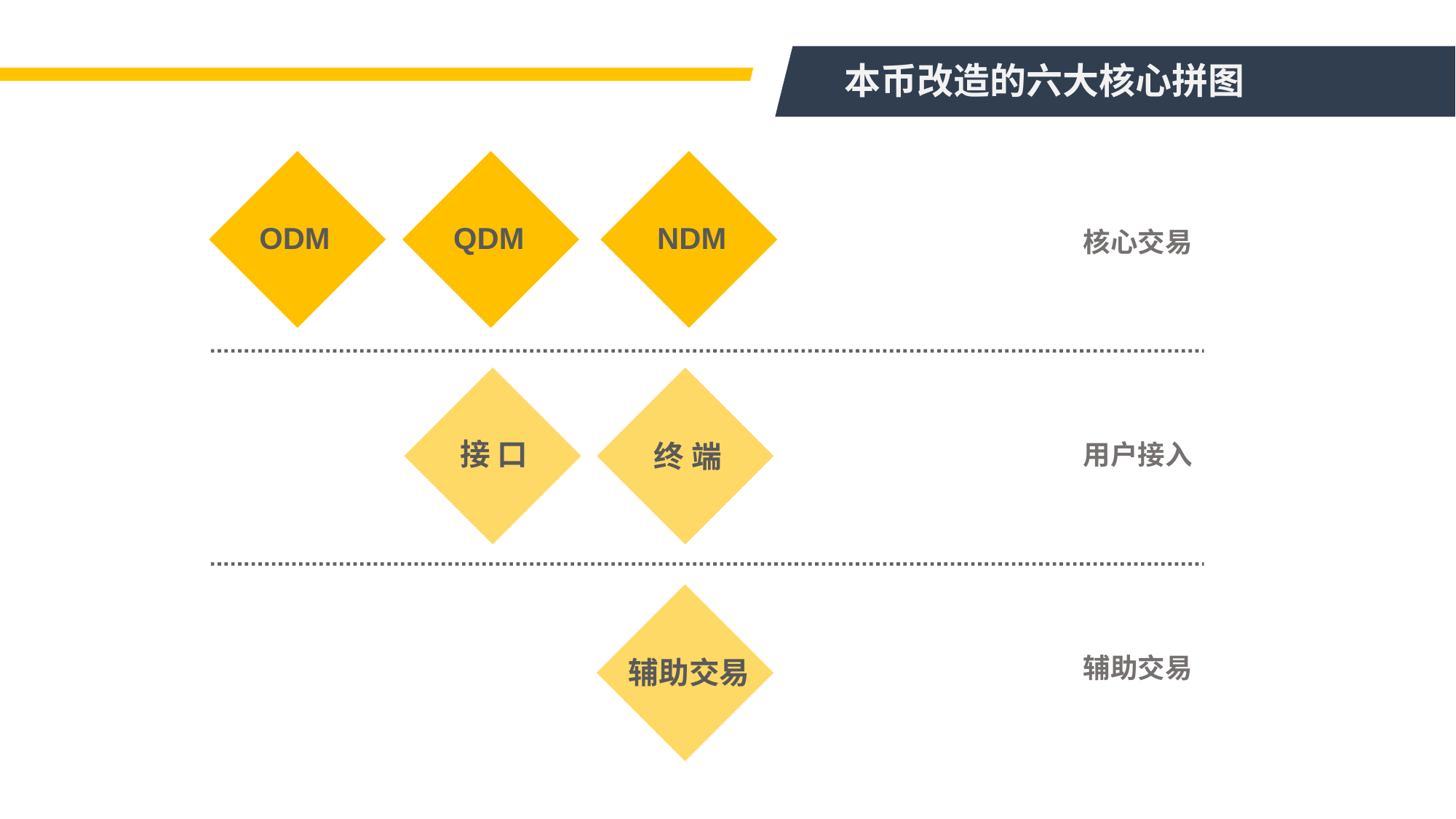

本币改造的六大核心拼图

ODM
QDM
NDM

接 口
终 端

辅助交易
核心交易
用户接入
辅助交易